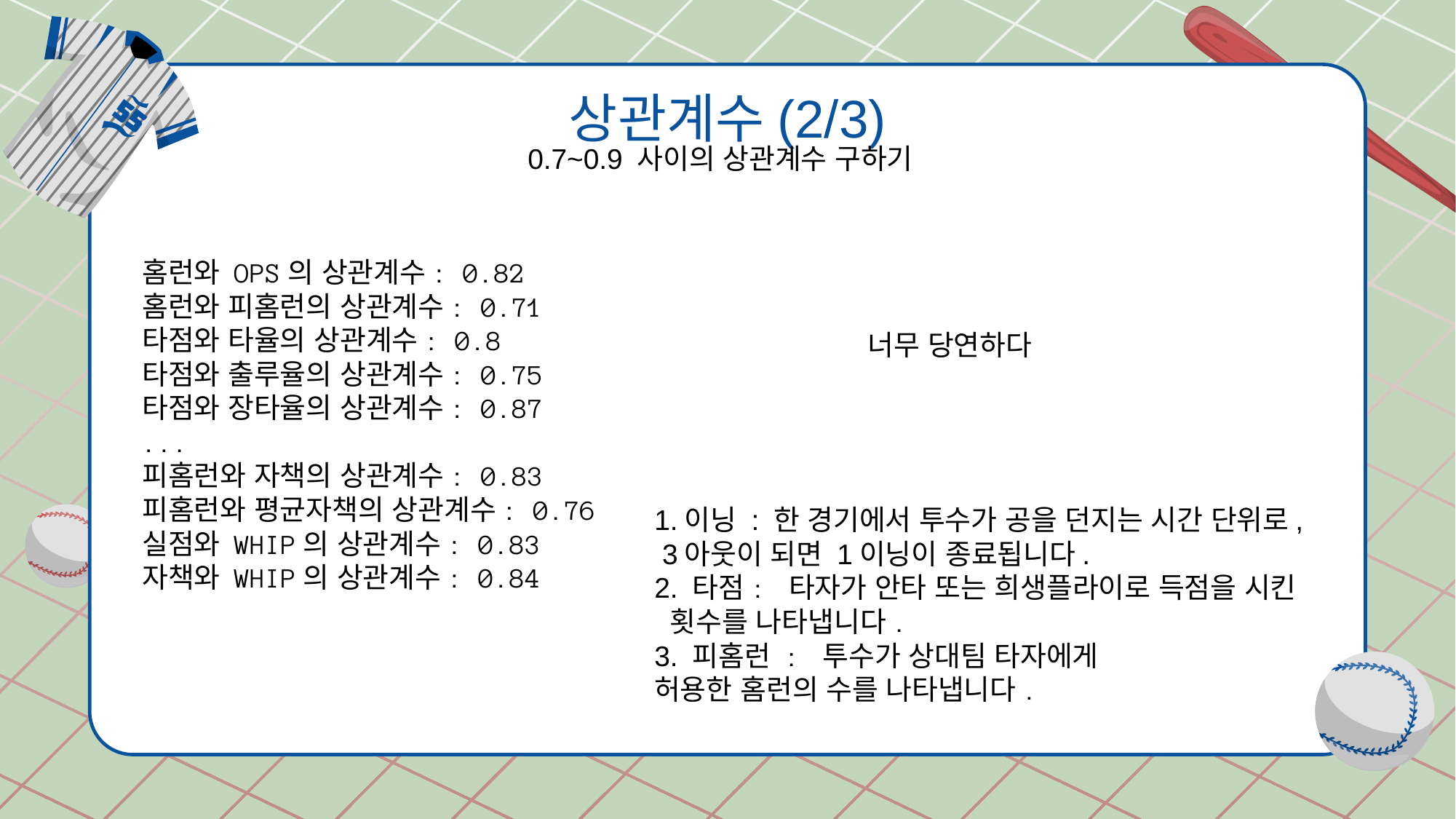

# 상관계수(2/3)
0.7~0.9 사이의 상관계수 구하기
홈런와 OPS의 상관계수: 0.82
홈런와 피홈런의 상관계수: 0.71
타점와 타율의 상관계수: 0.8
타점와 출루율의 상관계수: 0.75
타점와 장타율의 상관계수: 0.87
...
피홈런와 자책의 상관계수: 0.83
피홈런와 평균자책의 상관계수: 0.76
실점와 WHIP의 상관계수: 0.83
자책와 WHIP의 상관계수: 0.84
너무 당연하다
1.이닝 : 한 경기에서 투수가 공을 던지는 시간 단위로,              3아웃이 되면 1이닝이 종료됩니다.
2. 타점: 타자가 안타 또는 희생플라이로 득점을 시킨                횟수를 나타냅니다.
3. 피홈런 : 투수가 상대팀 타자에게
허용한 홈런의 수를 나타냅니다.